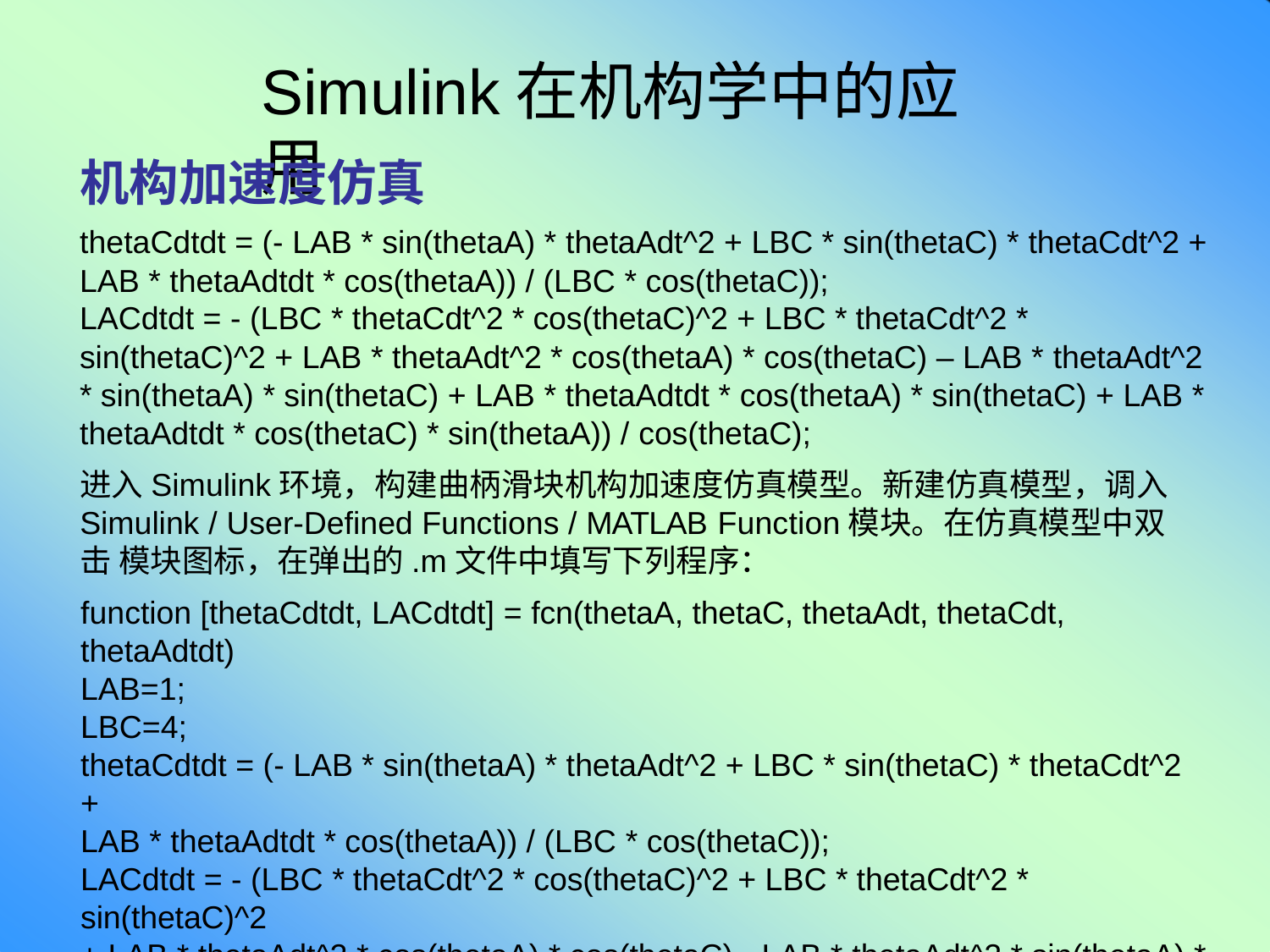

# Simulink在机构学中的应用
机构加速度仿真
thetaCdtdt = (- LAB * sin(thetaA) * thetaAdt^2 + LBC * sin(thetaC) * thetaCdt^2 +
LAB * thetaAdtdt * cos(thetaA)) / (LBC * cos(thetaC));
LACdtdt = - (LBC * thetaCdt^2 * cos(thetaC)^2 + LBC * thetaCdt^2 *
sin(thetaC)^2 + LAB * thetaAdt^2 * cos(thetaA) * cos(thetaC) – LAB * thetaAdt^2
* sin(thetaA) * sin(thetaC) + LAB * thetaAdtdt * cos(thetaA) * sin(thetaC) + LAB *
thetaAdtdt * cos(thetaC) * sin(thetaA)) / cos(thetaC);
进入Simulink环境，构建曲柄滑块机构加速度仿真模型。新建仿真模型，调入 Simulink / User-Defined Functions / MATLAB Function模块。在仿真模型中双击 模块图标，在弹出的.m文件中填写下列程序：
function [thetaCdtdt, LACdtdt] = fcn(thetaA, thetaC, thetaAdt, thetaCdt, thetaAdtdt)
LAB=1;
LBC=4;
thetaCdtdt = (- LAB * sin(thetaA) * thetaAdt^2 + LBC * sin(thetaC) * thetaCdt^2 +
LAB * thetaAdtdt * cos(thetaA)) / (LBC * cos(thetaC));
LACdtdt = - (LBC * thetaCdt^2 * cos(thetaC)^2 + LBC * thetaCdt^2 * sin(thetaC)^2
+ LAB * thetaAdt^2 * cos(thetaA) * cos(thetaC) - LAB * thetaAdt^2 * sin(thetaA) *  sin(thetaC) + LAB * thetaAdtdt * cos(thetaA) * sin(thetaC) + LAB * thetaAdtdt *  cos(thetaC) * sin(thetaA)) / cos(thetaC);